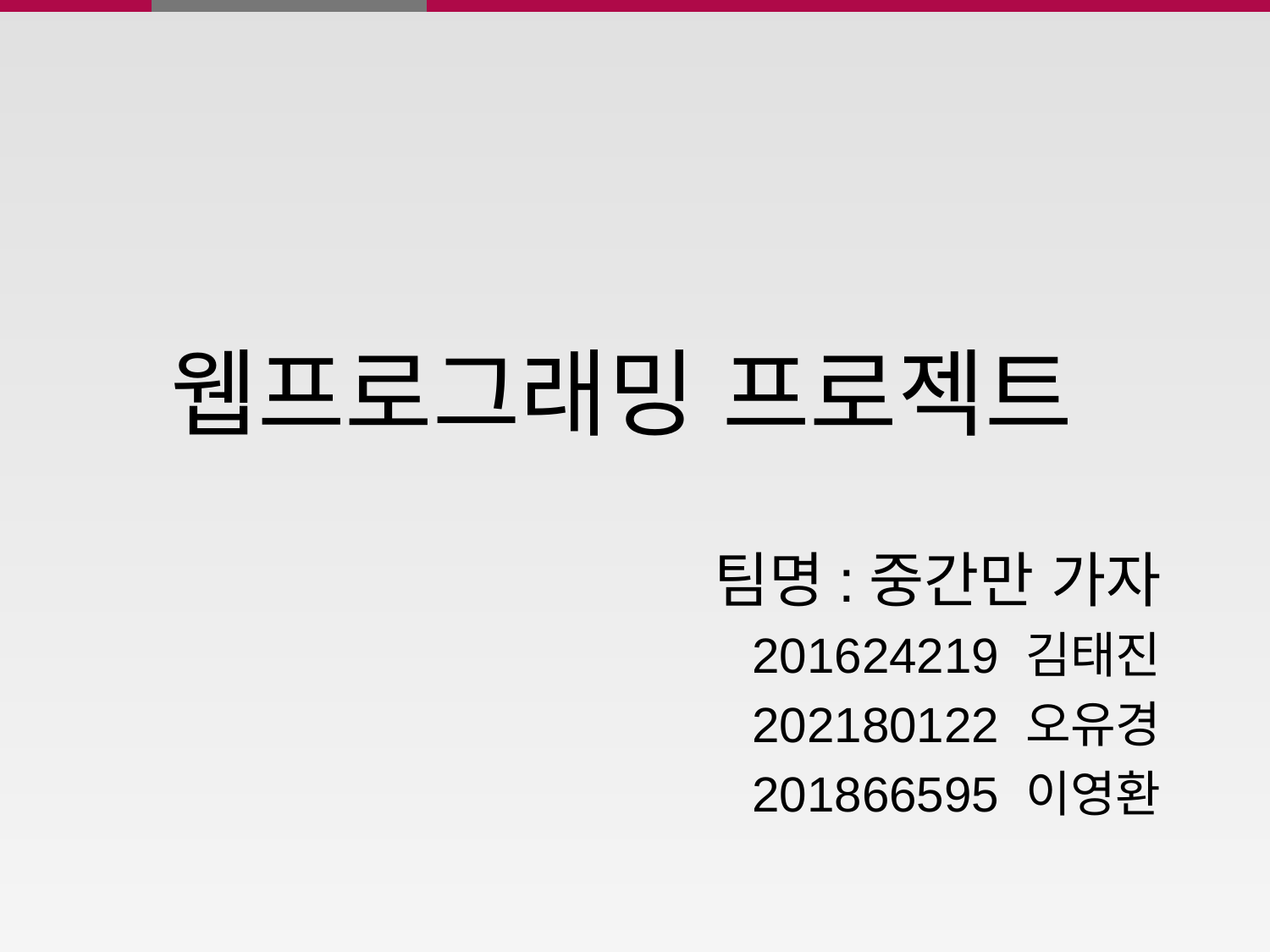

# 웹프로그래밍 프로젝트
팀명:중간만 가자
201624219 김태진
202180122 오유경
201866595 이영환